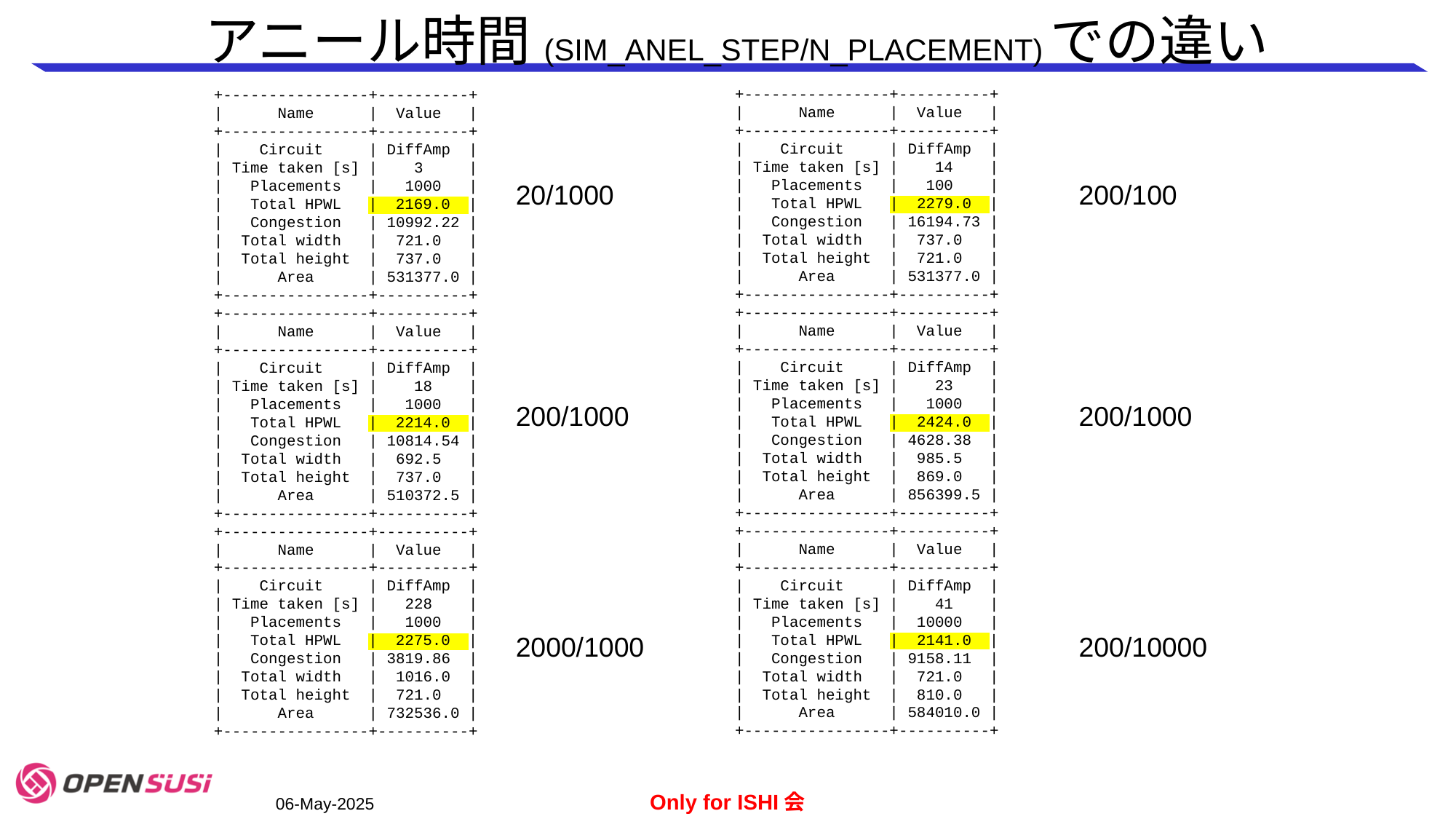

# アニール時間(SIM_ANEL_STEP/N_PLACEMENT)での違い
+----------------+----------+
|      Name      |  Value   |
+----------------+----------+
|    Circuit     | DiffAmp  |
| Time taken [s] |    14    |
|   Placements   |   100    |
|   Total HPWL   |  2279.0  |
|   Congestion   | 16194.73 |
|  Total width   |  737.0   |
|  Total height  |  721.0   |
|      Area      | 531377.0 |
+----------------+----------+
+----------------+----------+
|      Name      |  Value   |
+----------------+----------+
|    Circuit     | DiffAmp  |
| Time taken [s] |    23    |
|   Placements   |   1000   |
|   Total HPWL   |  2424.0  |
|   Congestion   | 4628.38  |
|  Total width   |  985.5   |
|  Total height  |  869.0   |
|      Area      | 856399.5 |
+----------------+----------+
+----------------+----------+
|      Name      |  Value   |
+----------------+----------+
|    Circuit     | DiffAmp  |
| Time taken [s] |    41    |
|   Placements   |  10000   |
|   Total HPWL   |  2141.0  |
|   Congestion   | 9158.11  |
|  Total width   |  721.0   |
|  Total height  |  810.0   |
|      Area      | 584010.0 |
+----------------+----------+
+----------------+----------+
|      Name      |  Value   |
+----------------+----------+
|    Circuit     | DiffAmp  |
| Time taken [s] |    3     |
|   Placements   |   1000   |
|   Total HPWL   |  2169.0  |
|   Congestion   | 10992.22 |
|  Total width   |  721.0   |
|  Total height  |  737.0   |
|      Area      | 531377.0 |
+----------------+----------+
+----------------+----------+
|      Name      |  Value   |
+----------------+----------+
|    Circuit     | DiffAmp  |
| Time taken [s] |    18    |
|   Placements   |   1000   |
|   Total HPWL   |  2214.0  |
|   Congestion   | 10814.54 |
|  Total width   |  692.5   |
|  Total height  |  737.0   |
|      Area      | 510372.5 |
+----------------+----------+
+----------------+----------+
|      Name      |  Value   |
+----------------+----------+
|    Circuit     | DiffAmp  |
| Time taken [s] |   228    |
|   Placements   |   1000   |
|   Total HPWL   |  2275.0  |
|   Congestion   | 3819.86  |
|  Total width   |  1016.0  |
|  Total height  |  721.0   |
|      Area      | 732536.0 |
+----------------+----------+

20/1000
200/100
200/1000
200/1000
2000/1000
200/10000
06-May-2025